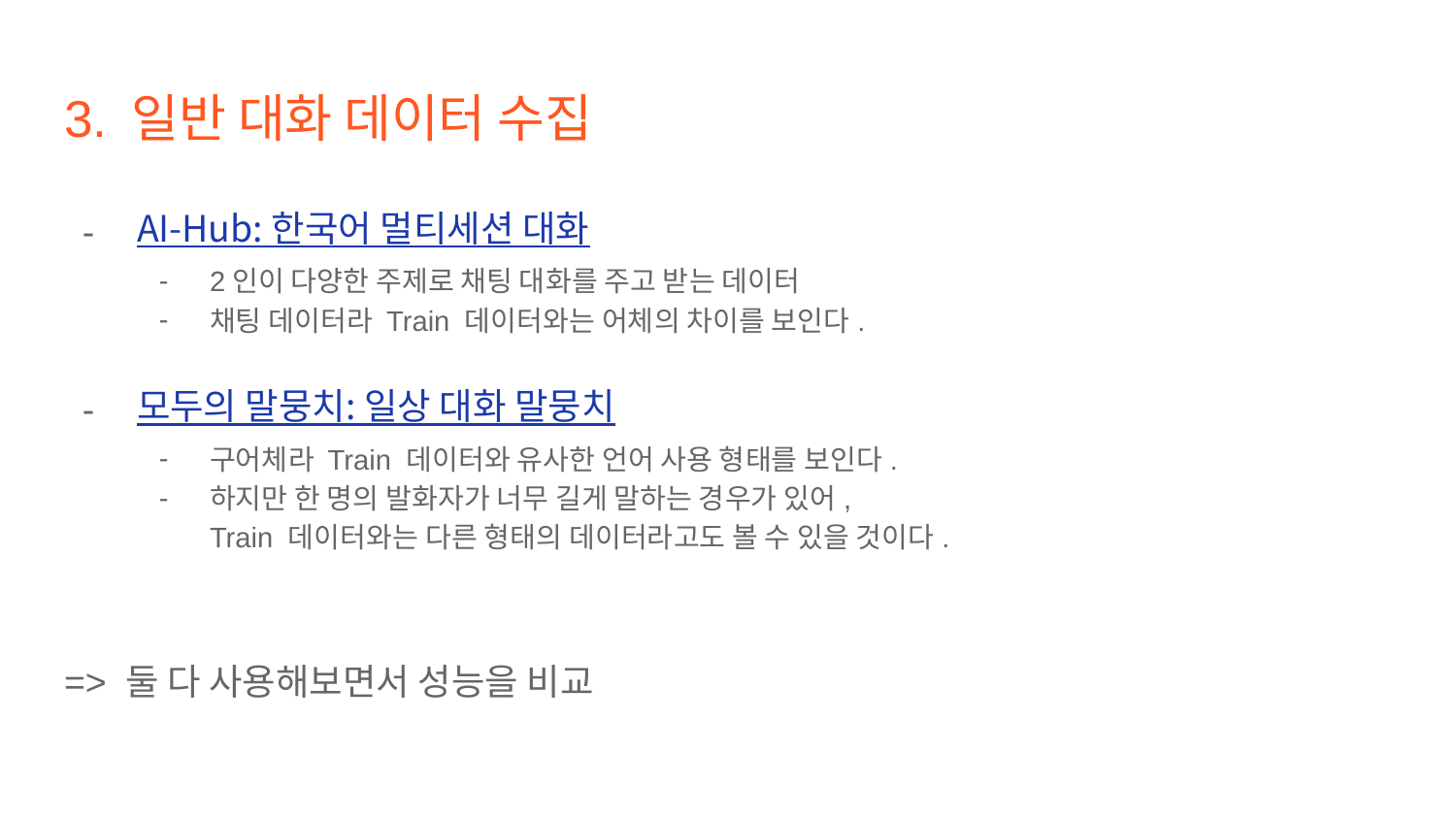

# 3. 일반 대화 데이터 수집
AI-Hub: 한국어 멀티세션 대화
2인이 다양한 주제로 채팅 대화를 주고 받는 데이터
채팅 데이터라 Train 데이터와는 어체의 차이를 보인다.
모두의 말뭉치: 일상 대화 말뭉치
구어체라 Train 데이터와 유사한 언어 사용 형태를 보인다.
하지만 한 명의 발화자가 너무 길게 말하는 경우가 있어,
Train 데이터와는 다른 형태의 데이터라고도 볼 수 있을 것이다.

=> 둘 다 사용해보면서 성능을 비교